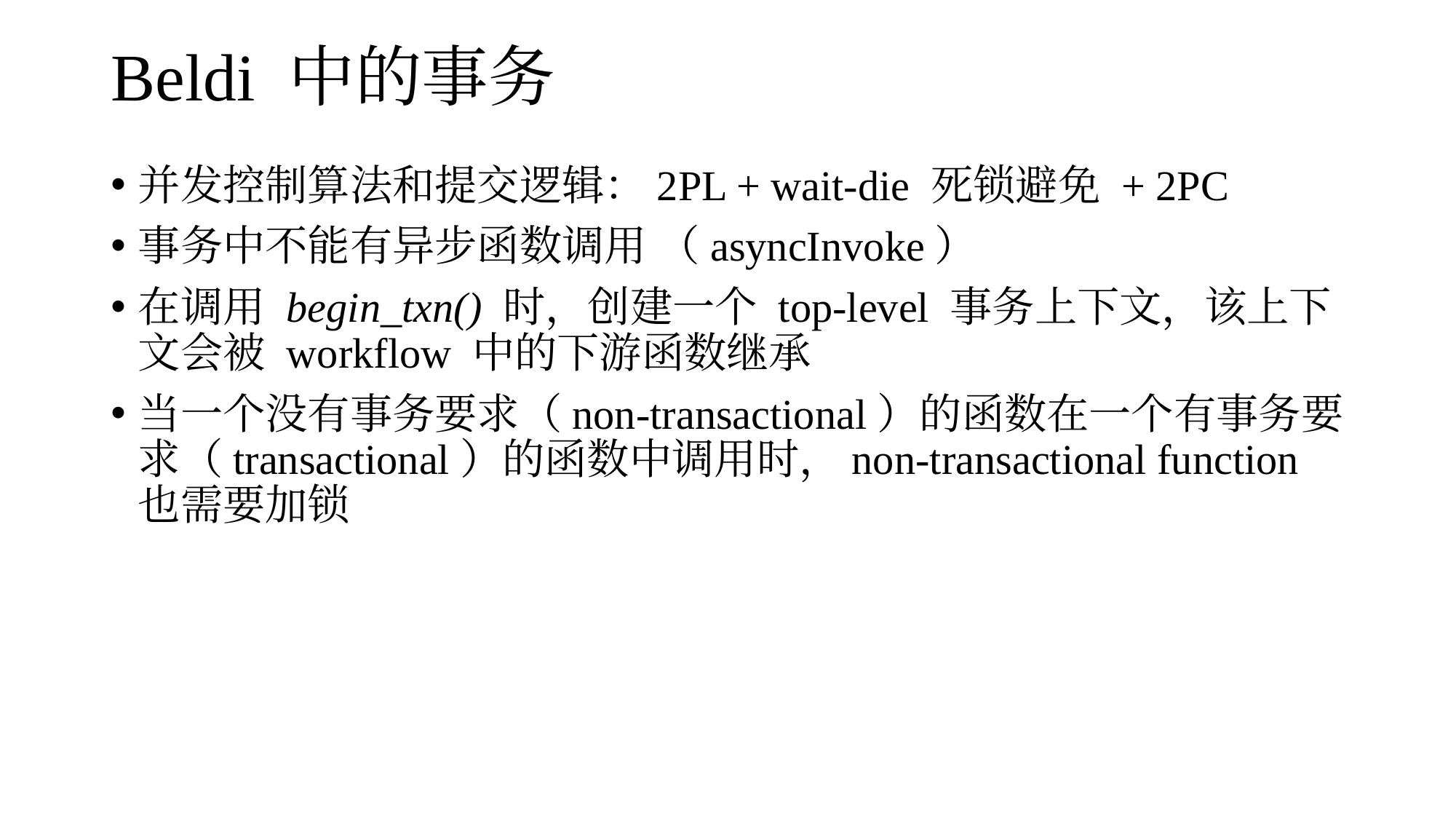

# Beldi 中的事务
并发控制算法和提交逻辑：2PL + wait-die 死锁避免 + 2PC
事务中不能有异步函数调用 （asyncInvoke）
在调用 begin_txn() 时，创建一个 top-level 事务上下文，该上下文会被 workflow 中的下游函数继承
当一个没有事务要求（non-transactional）的函数在一个有事务要求（transactional）的函数中调用时，non-transactional function 也需要加锁